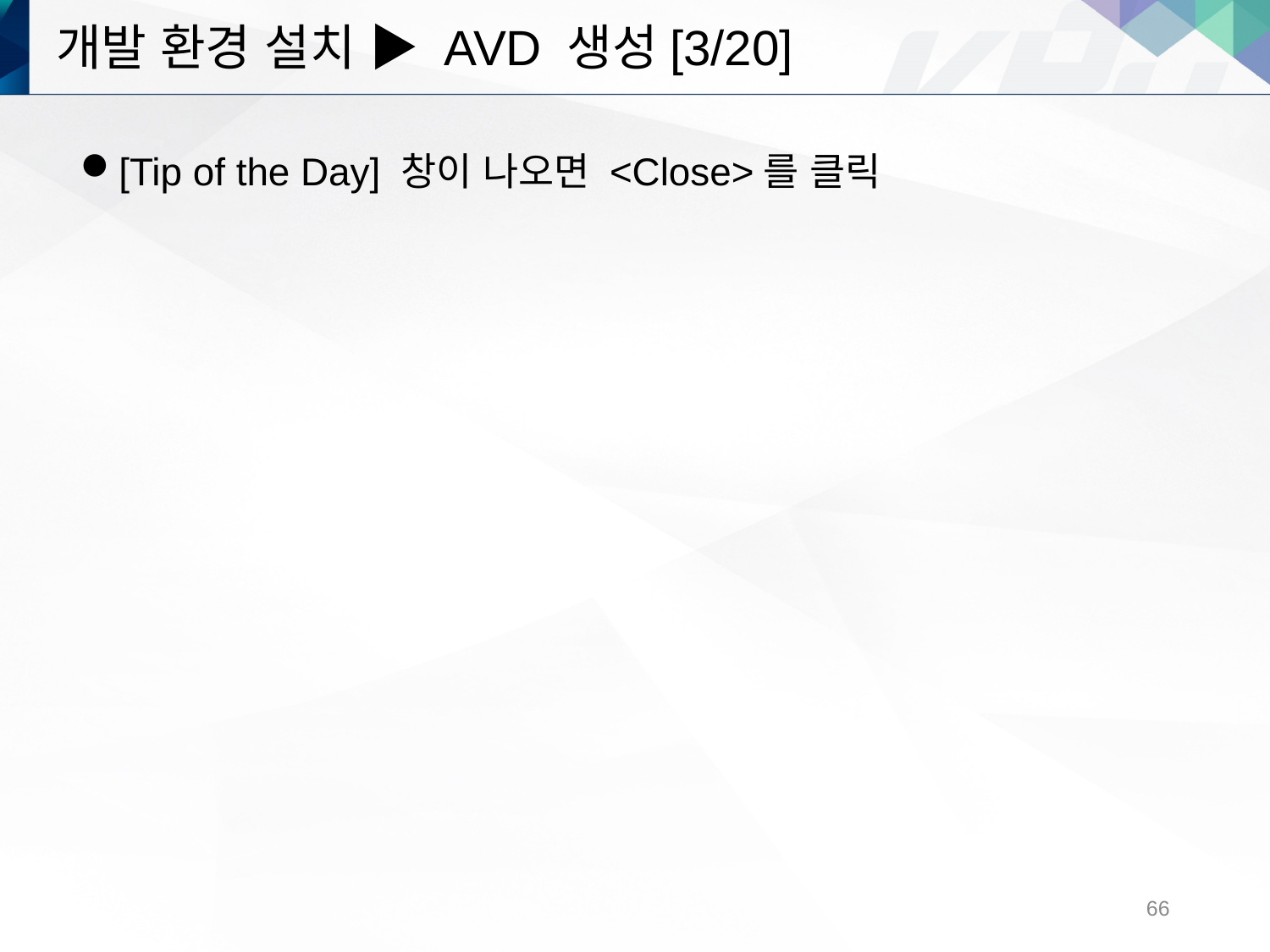

# 개발 환경 설치 ▶ AVD 생성[3/20]
[Tip of the Day] 창이 나오면 <Close>를 클릭
66